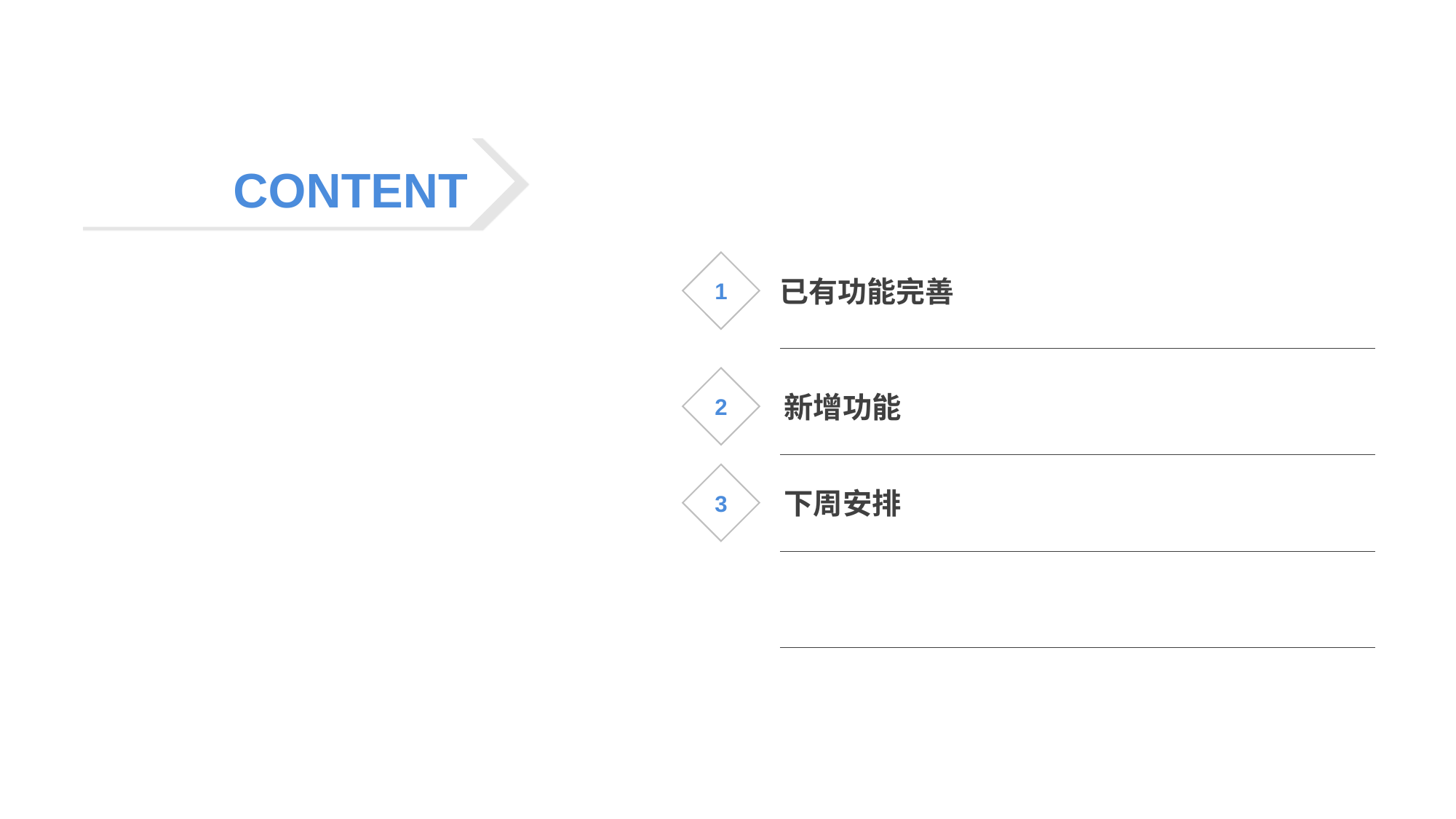

CONTENT
1
已有功能完善
2
新增功能
3
下周安排